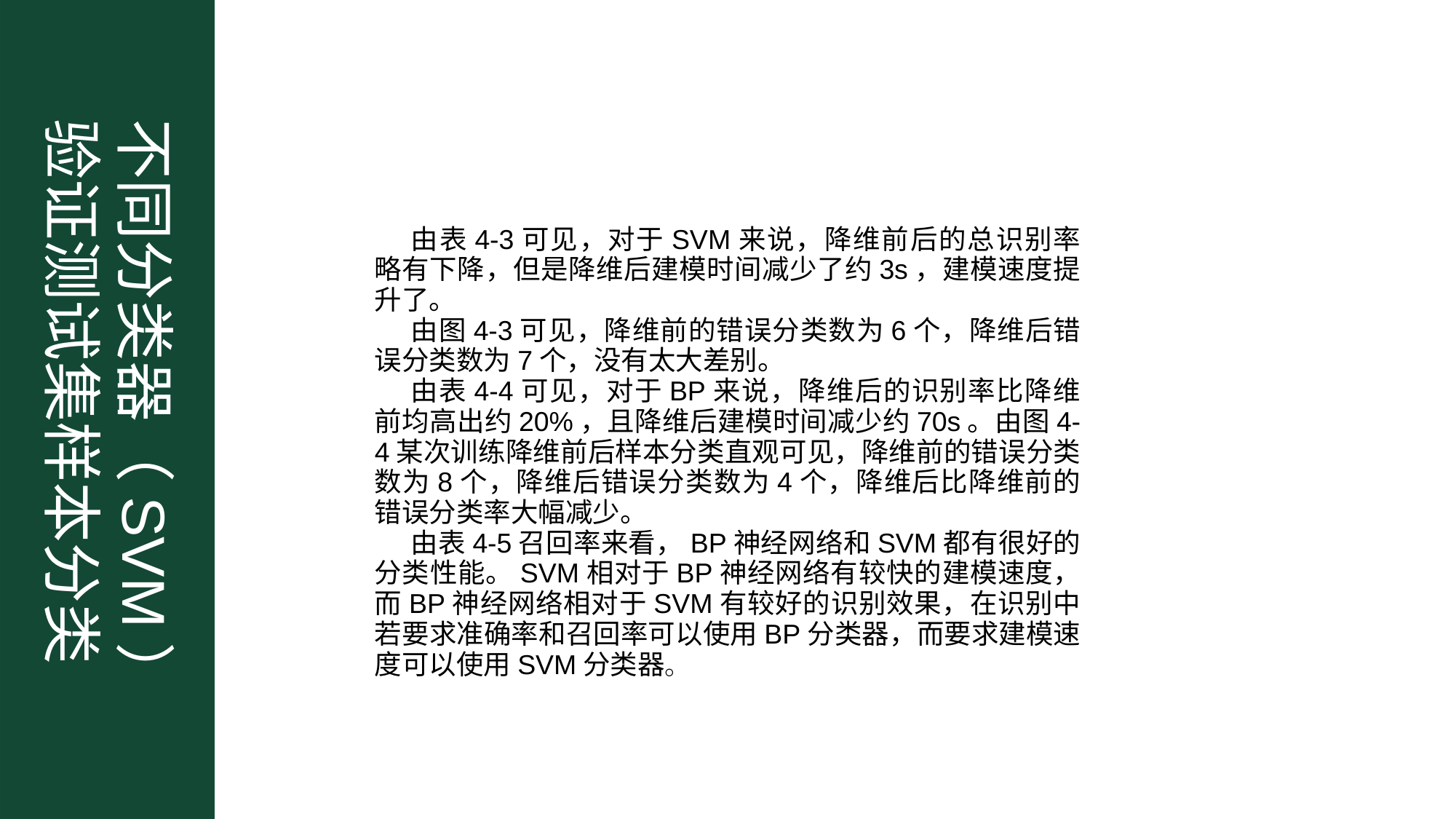

不同分类器（SVM）验证测试集样本分类

由表4-3可见，对于SVM来说，降维前后的总识别率略有下降，但是降维后建模时间减少了约3s，建模速度提升了。
由图4-3可见，降维前的错误分类数为6个，降维后错误分类数为7个，没有太大差别。
由表4-4可见，对于BP来说，降维后的识别率比降维前均高出约20%，且降维后建模时间减少约70s。由图4-4某次训练降维前后样本分类直观可见，降维前的错误分类数为8个，降维后错误分类数为4个，降维后比降维前的错误分类率大幅减少。
由表4-5召回率来看，BP神经网络和SVM都有很好的分类性能。SVM相对于BP神经网络有较快的建模速度，而BP神经网络相对于SVM有较好的识别效果，在识别中若要求准确率和召回率可以使用BP分类器，而要求建模速度可以使用SVM分类器。